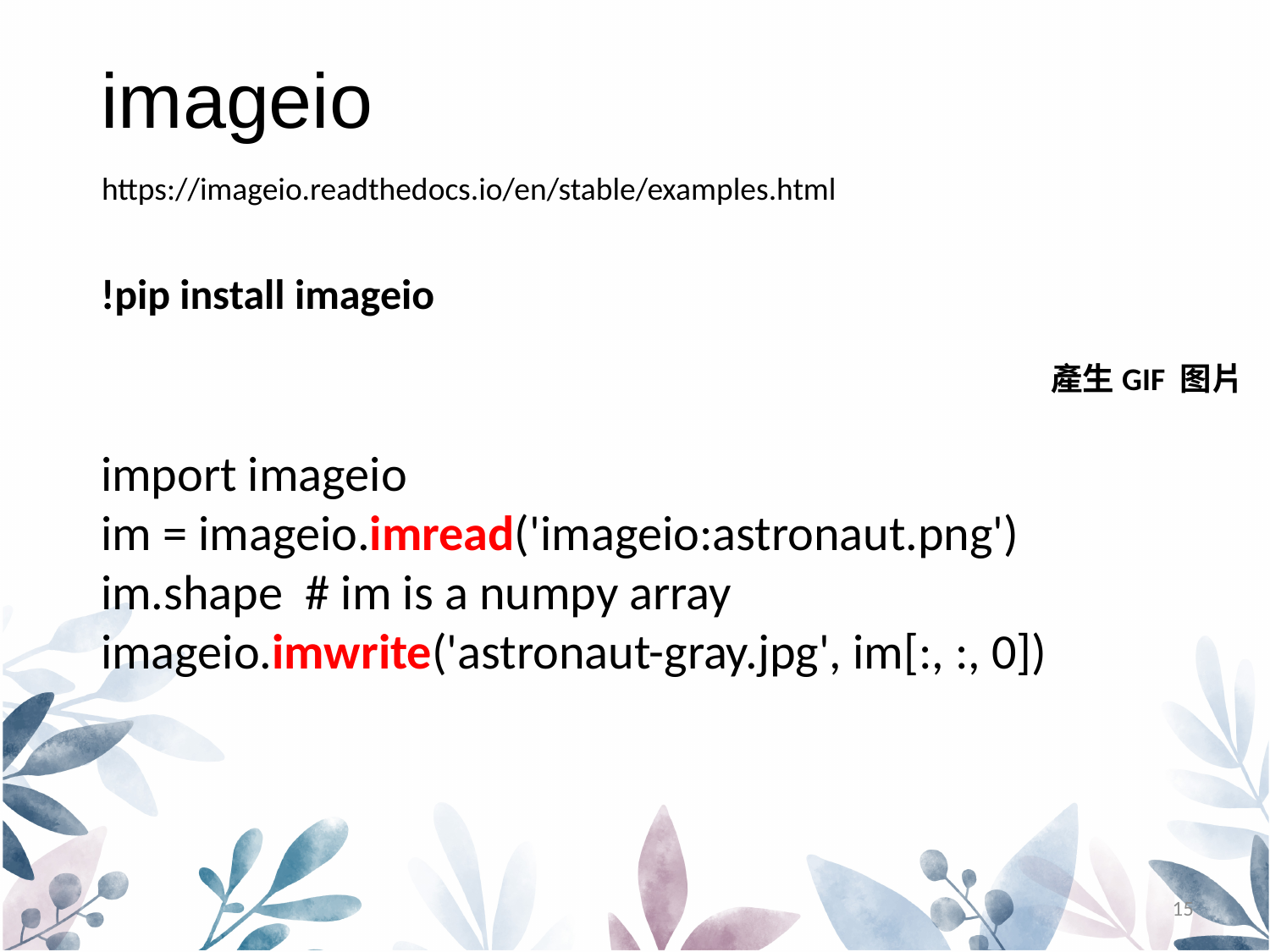

# imageio
https://imageio.readthedocs.io/en/stable/examples.html
!pip install imageio
產生GIF 图片
import imageio
im = imageio.imread('imageio:astronaut.png')
im.shape  # im is a numpy array
imageio.imwrite('astronaut-gray.jpg', im[:, :, 0])
15